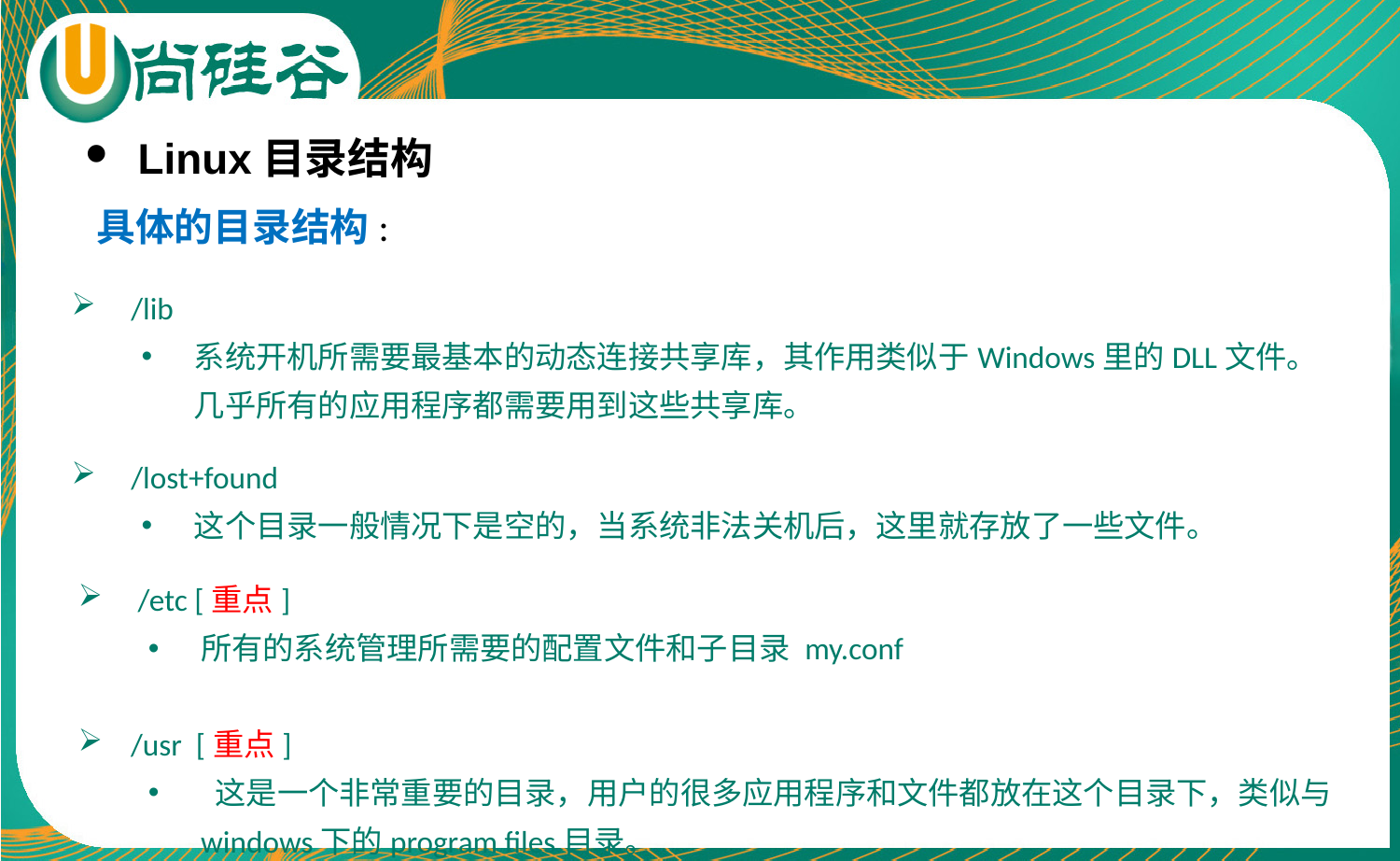

Linux目录结构
具体的目录结构:
 /lib
系统开机所需要最基本的动态连接共享库，其作用类似于Windows里的DLL文件。几乎所有的应用程序都需要用到这些共享库。
 /lost+found
这个目录一般情况下是空的，当系统非法关机后，这里就存放了一些文件。
 /etc [重点]
所有的系统管理所需要的配置文件和子目录 my.conf
/usr  [重点]
 这是一个非常重要的目录，用户的很多应用程序和文件都放在这个目录下，类似与windows下的program files目录。